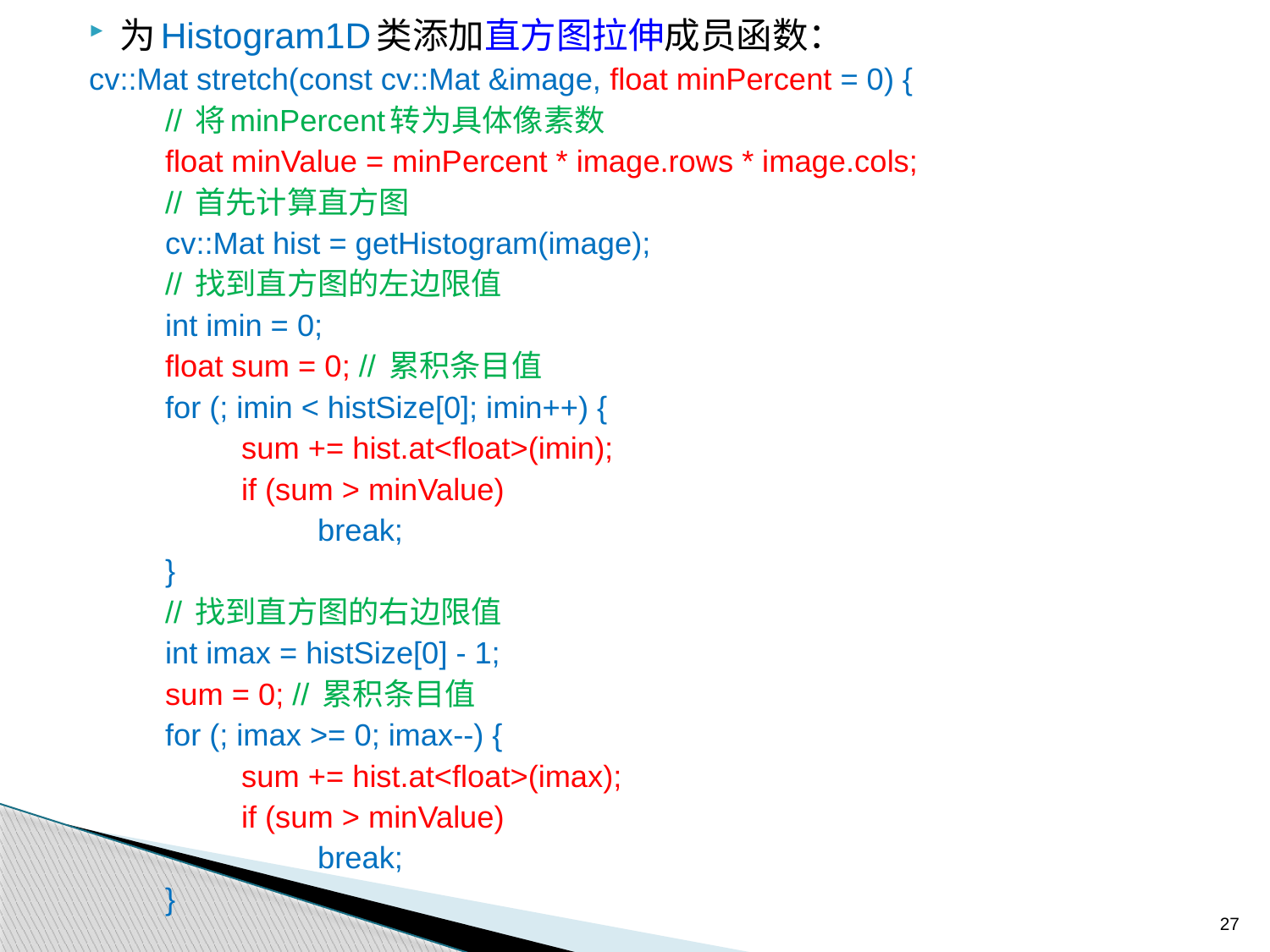

为Histogram1D类添加直方图拉伸成员函数：
cv::Mat stretch(const cv::Mat &image, float minPercent = 0) {
	// 将minPercent转为具体像素数
	float minValue = minPercent * image.rows * image.cols;
	// 首先计算直方图
	cv::Mat hist = getHistogram(image);
	// 找到直方图的左边限值
	int imin = 0;
	float sum = 0; // 累积条目值
	for (; imin < histSize[0]; imin++) {
		sum += hist.at<float>(imin);
		if (sum > minValue)
			break;
	}
	// 找到直方图的右边限值
	int imax = histSize[0] - 1;
	sum = 0; // 累积条目值
	for (; imax >= 0; imax--) {
		sum += hist.at<float>(imax);
		if (sum > minValue)
			break;
	}

27